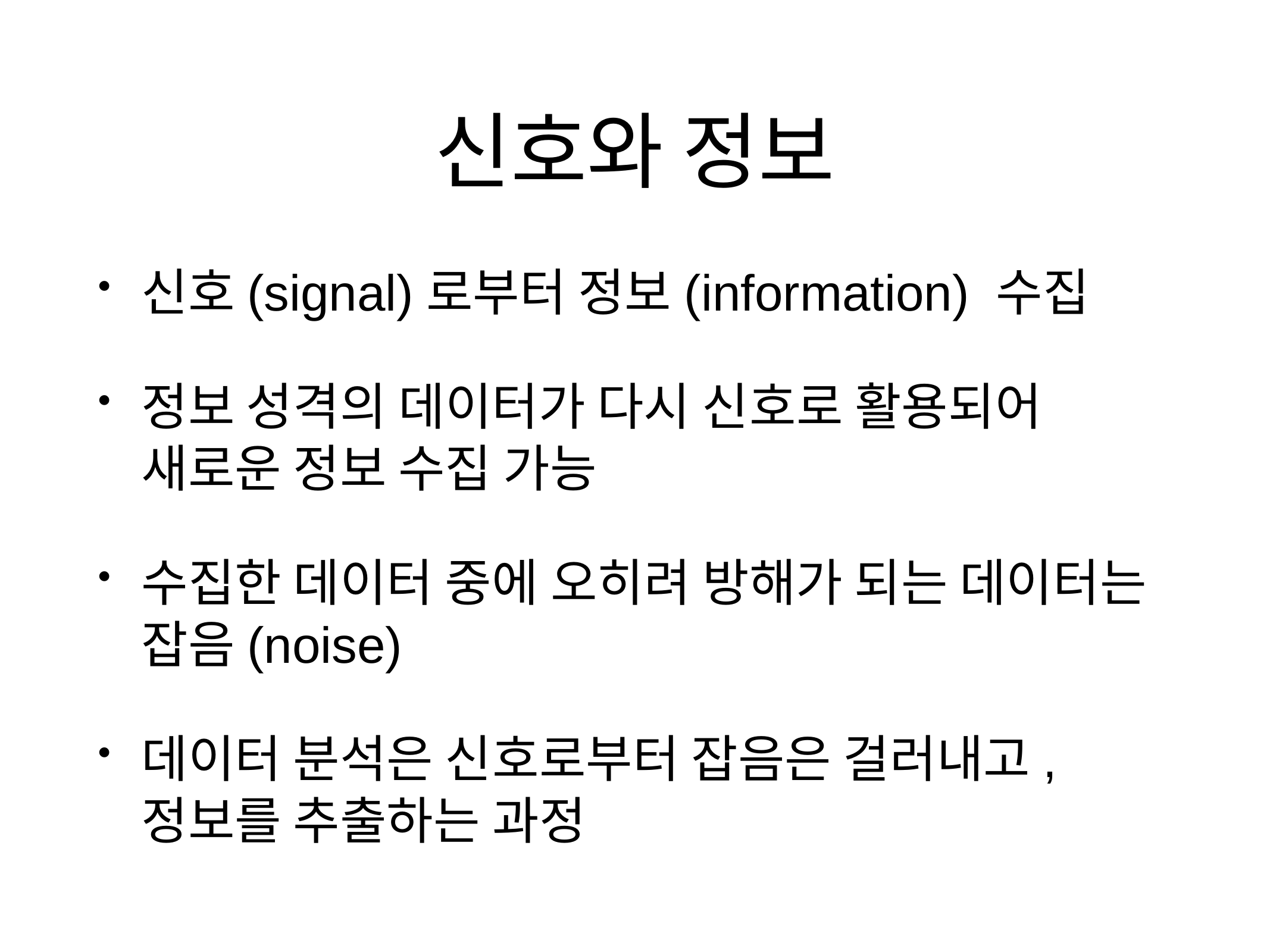

# 신호와 정보
신호(signal)로부터 정보(information) 수집
정보 성격의 데이터가 다시 신호로 활용되어 새로운 정보 수집 가능
수집한 데이터 중에 오히려 방해가 되는 데이터는 잡음(noise)
데이터 분석은 신호로부터 잡음은 걸러내고, 정보를 추출하는 과정
43